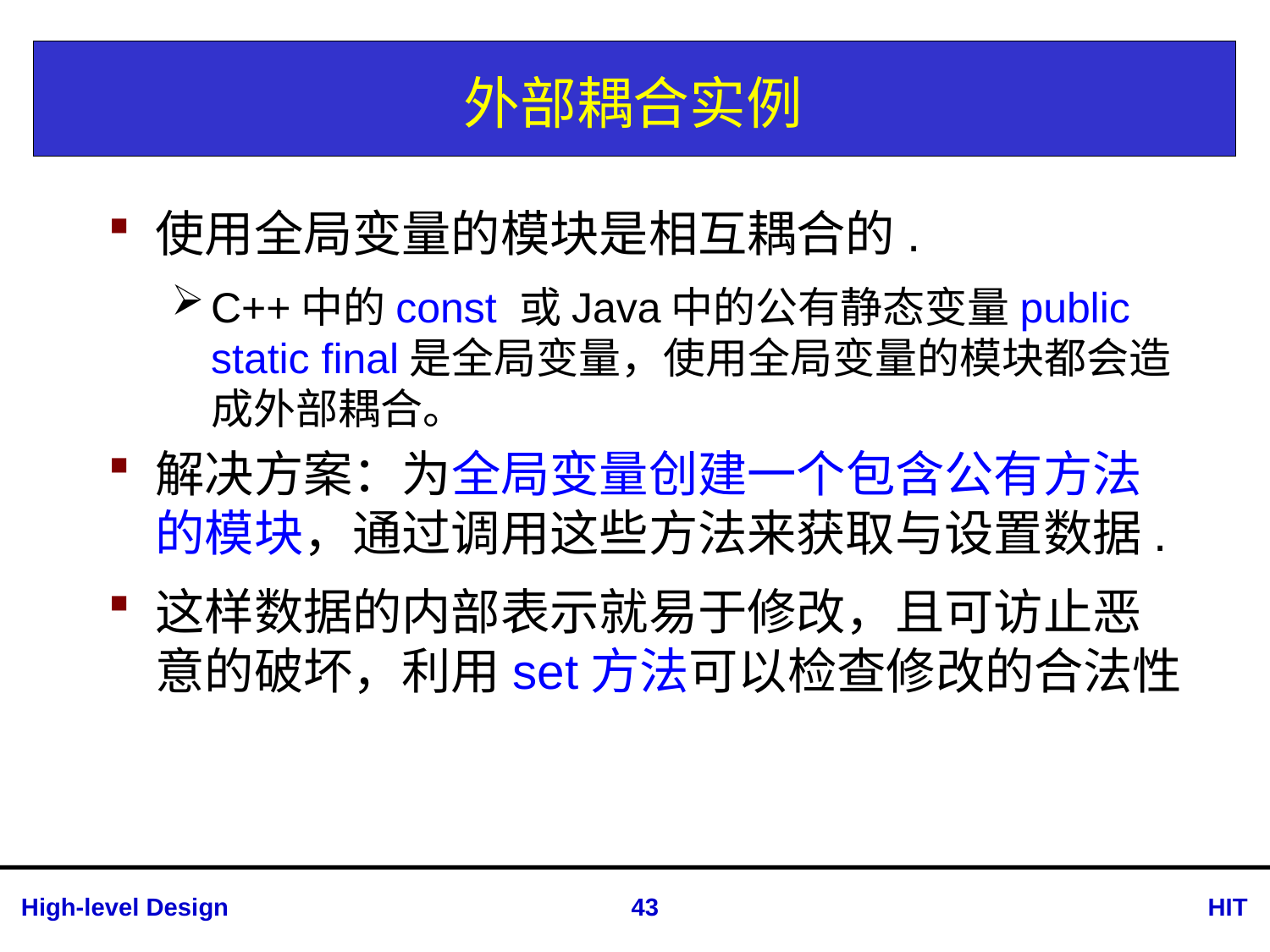

# 外部耦合实例
使用全局变量的模块是相互耦合的.
C++中的const 或Java中的公有静态变量public static final是全局变量，使用全局变量的模块都会造成外部耦合。
解决方案：为全局变量创建一个包含公有方法的模块，通过调用这些方法来获取与设置数据.
这样数据的内部表示就易于修改，且可访止恶意的破坏，利用set方法可以检查修改的合法性